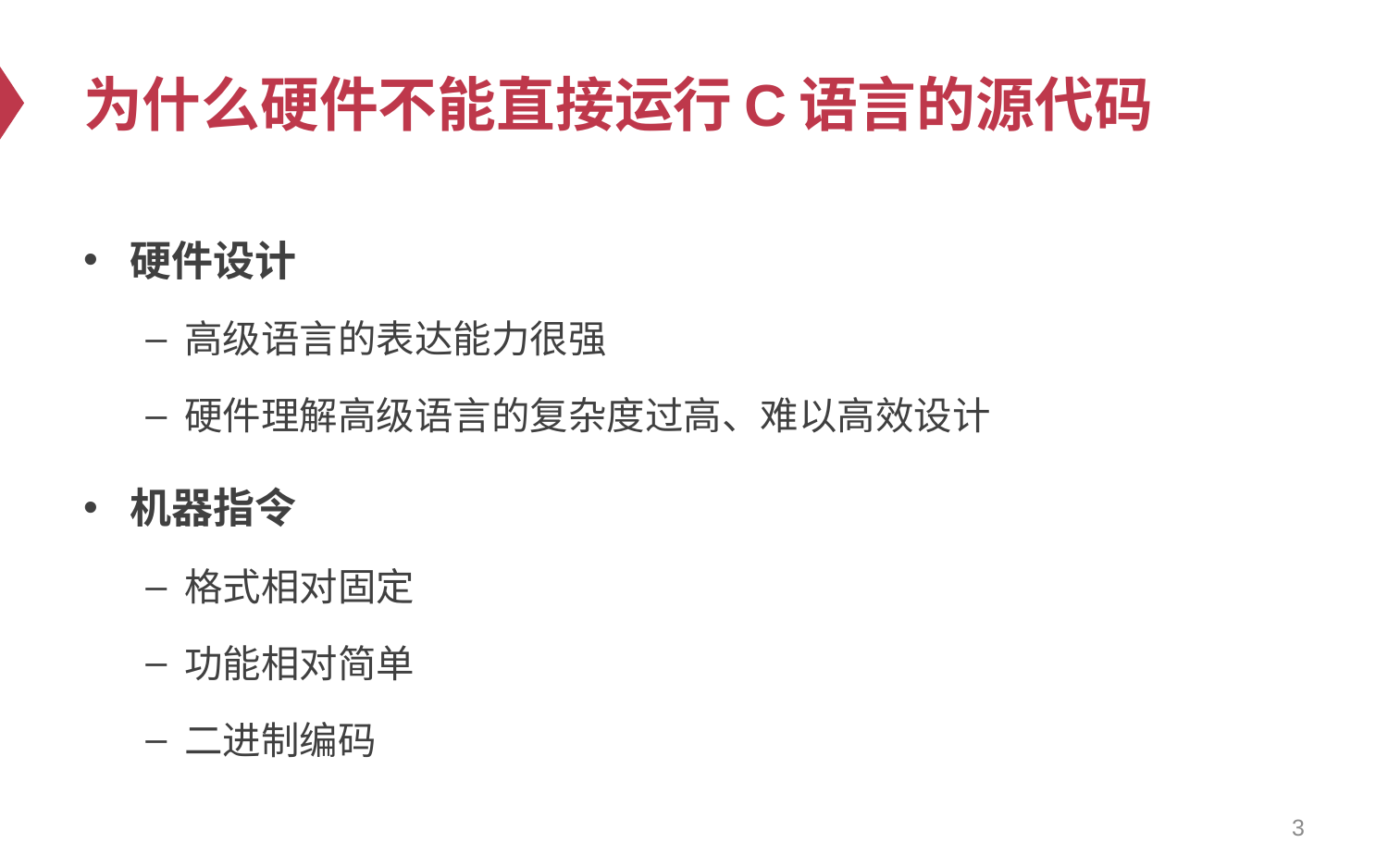

# 为什么硬件不能直接运行C语言的源代码
硬件设计
高级语言的表达能力很强
硬件理解高级语言的复杂度过高、难以高效设计
机器指令
格式相对固定
功能相对简单
二进制编码
3